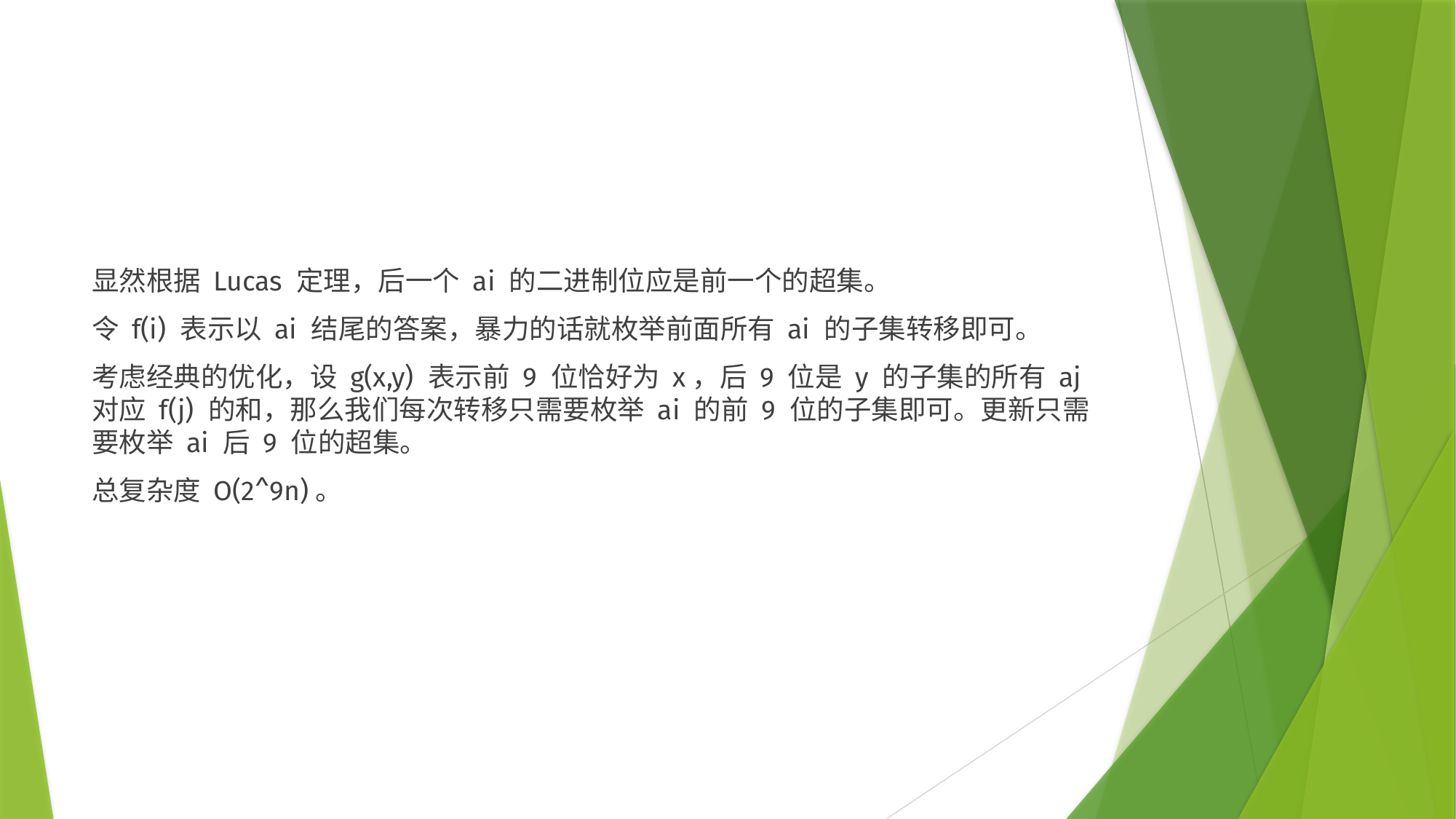

#
显然根据 Lucas 定理，后一个 ai 的二进制位应是前一个的超集。
令 f(i) 表示以 ai 结尾的答案，暴力的话就枚举前面所有 ai 的子集转移即可。
考虑经典的优化，设 g(x,y) 表示前 9 位恰好为 x，后 9 位是 y 的子集的所有 aj 对应 f(j) 的和，那么我们每次转移只需要枚举 ai 的前 9 位的子集即可。更新只需要枚举 ai 后 9 位的超集。
总复杂度 O(2^9n)。